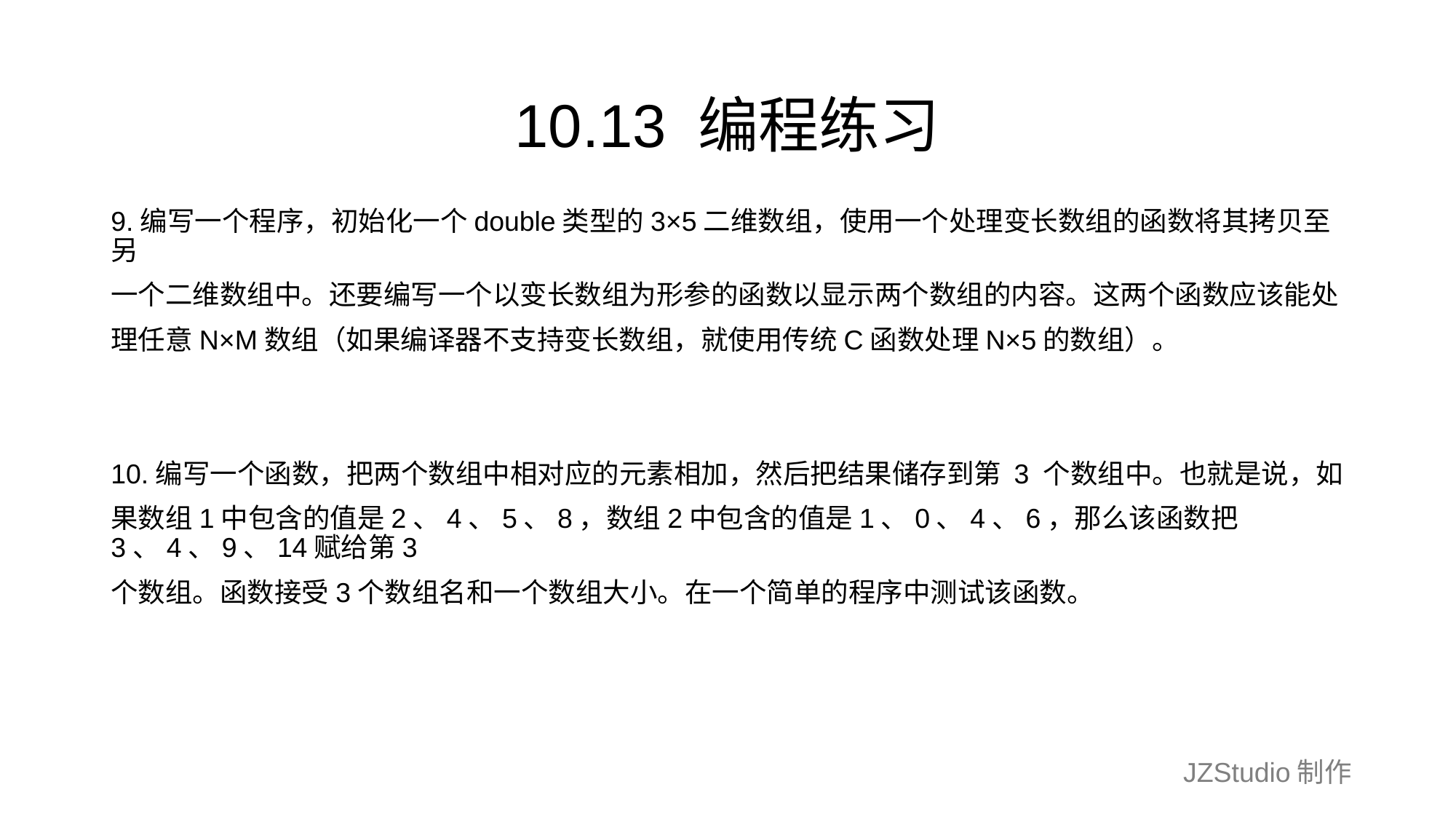

# 10.13 编程练习
9.编写一个程序，初始化一个double类型的3×5二维数组，使用一个处理变长数组的函数将其拷贝至另
一个二维数组中。还要编写一个以变长数组为形参的函数以显示两个数组的内容。这两个函数应该能处
理任意N×M数组（如果编译器不支持变长数组，就使用传统C函数处理N×5的数组）。

10.编写一个函数，把两个数组中相对应的元素相加，然后把结果储存到第 3 个数组中。也就是说，如
果数组1中包含的值是2、4、5、8，数组2中包含的值是1、0、4、6，那么该函数把3、4、9、14赋给第3
个数组。函数接受3个数组名和一个数组大小。在一个简单的程序中测试该函数。